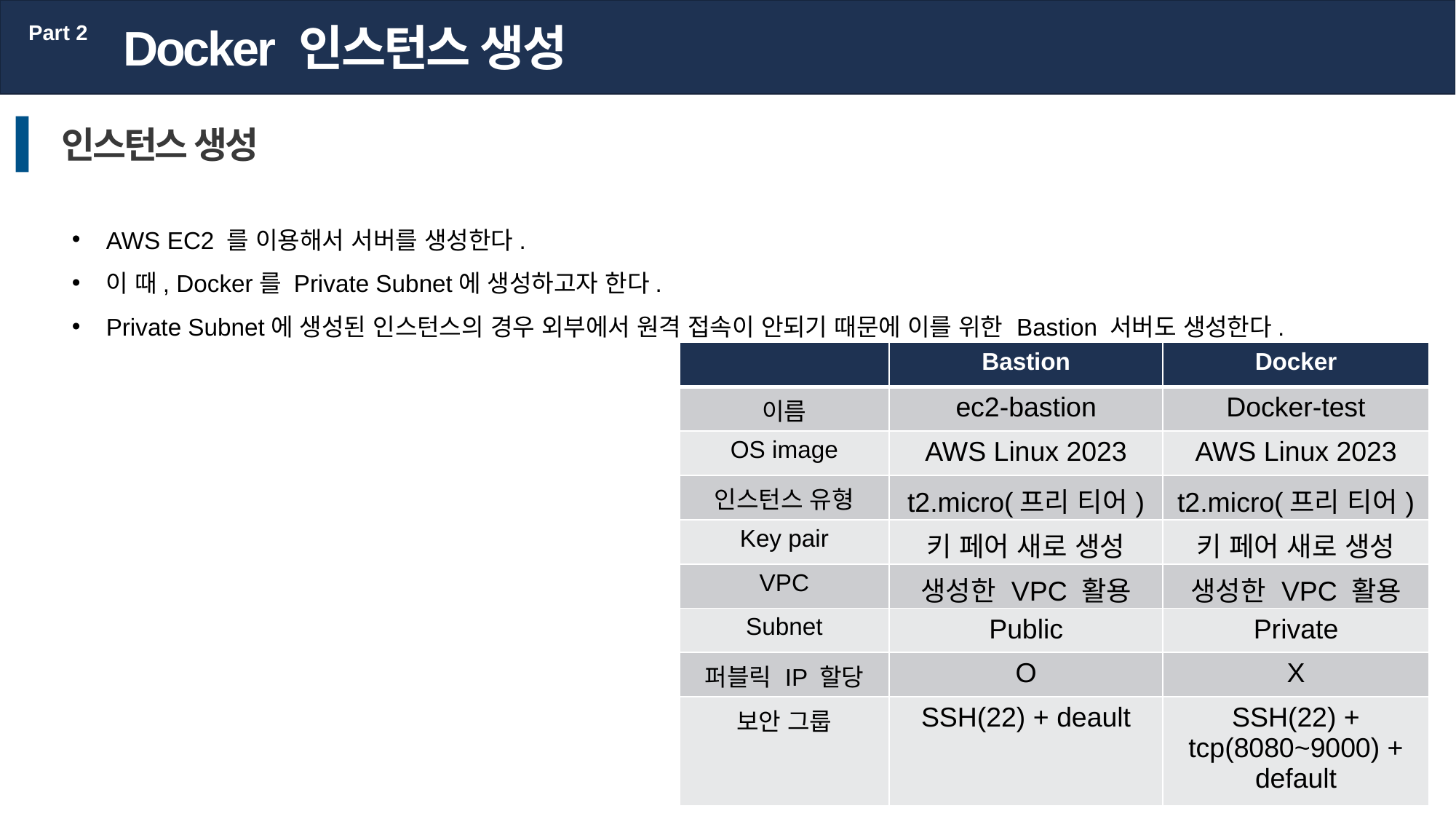

Docker 인스턴스 생성
Part 2

인스턴스 생성
AWS EC2 를 이용해서 서버를 생성한다.
이 때, Docker를 Private Subnet에 생성하고자 한다.
Private Subnet에 생성된 인스턴스의 경우 외부에서 원격 접속이 안되기 때문에 이를 위한 Bastion 서버도 생성한다.
|  | Bastion | Docker |
| --- | --- | --- |
| 이름 | ec2-bastion | Docker-test |
| OS image | AWS Linux 2023 | AWS Linux 2023 |
| 인스턴스 유형 | t2.micro(프리 티어) | t2.micro(프리 티어) |
| Key pair | 키 페어 새로 생성 | 키 페어 새로 생성 |
| VPC | 생성한 VPC 활용 | 생성한 VPC 활용 |
| Subnet | Public | Private |
| 퍼블릭 IP 할당 | O | X |
| 보안 그룹 | SSH(22) + deault | SSH(22) + tcp(8080~9000) + default |